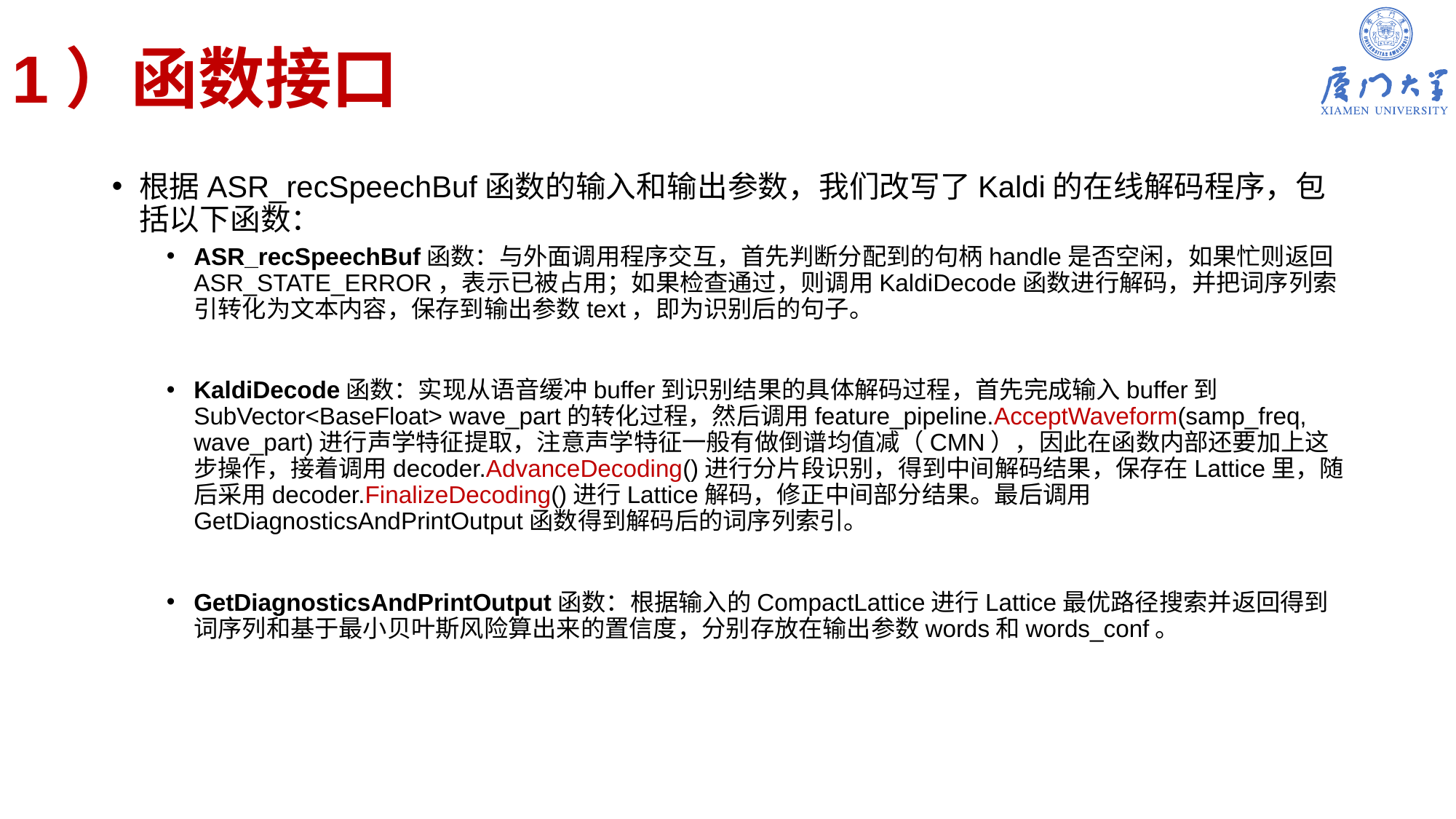

# 1）函数接口
根据ASR_recSpeechBuf函数的输入和输出参数，我们改写了Kaldi的在线解码程序，包括以下函数：
ASR_recSpeechBuf函数：与外面调用程序交互，首先判断分配到的句柄handle是否空闲，如果忙则返回ASR_STATE_ERROR，表示已被占用；如果检查通过，则调用KaldiDecode函数进行解码，并把词序列索引转化为文本内容，保存到输出参数text，即为识别后的句子。

KaldiDecode函数：实现从语音缓冲buffer到识别结果的具体解码过程，首先完成输入buffer到SubVector<BaseFloat> wave_part的转化过程，然后调用feature_pipeline.AcceptWaveform(samp_freq, wave_part)进行声学特征提取，注意声学特征一般有做倒谱均值减（CMN），因此在函数内部还要加上这步操作，接着调用decoder.AdvanceDecoding()进行分片段识别，得到中间解码结果，保存在Lattice里，随后采用decoder.FinalizeDecoding()进行Lattice解码，修正中间部分结果。最后调用GetDiagnosticsAndPrintOutput函数得到解码后的词序列索引。

GetDiagnosticsAndPrintOutput函数：根据输入的CompactLattice进行Lattice最优路径搜索并返回得到词序列和基于最小贝叶斯风险算出来的置信度，分别存放在输出参数words和words_conf。